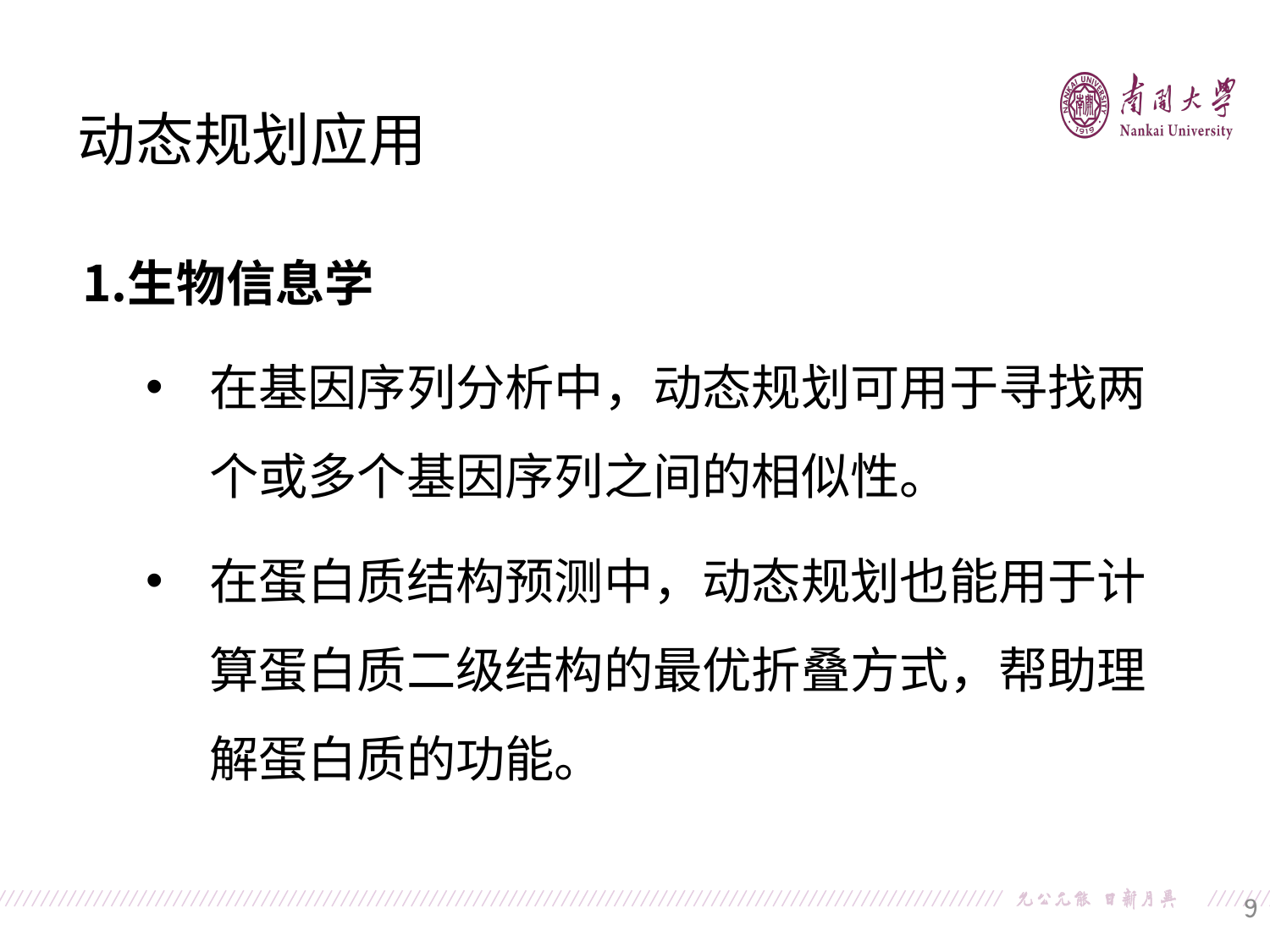

动态规划应用
生物信息学
在基因序列分析中，动态规划可用于寻找两个或多个基因序列之间的相似性。
在蛋白质结构预测中，动态规划也能用于计算蛋白质二级结构的最优折叠方式，帮助理解蛋白质的功能。
9